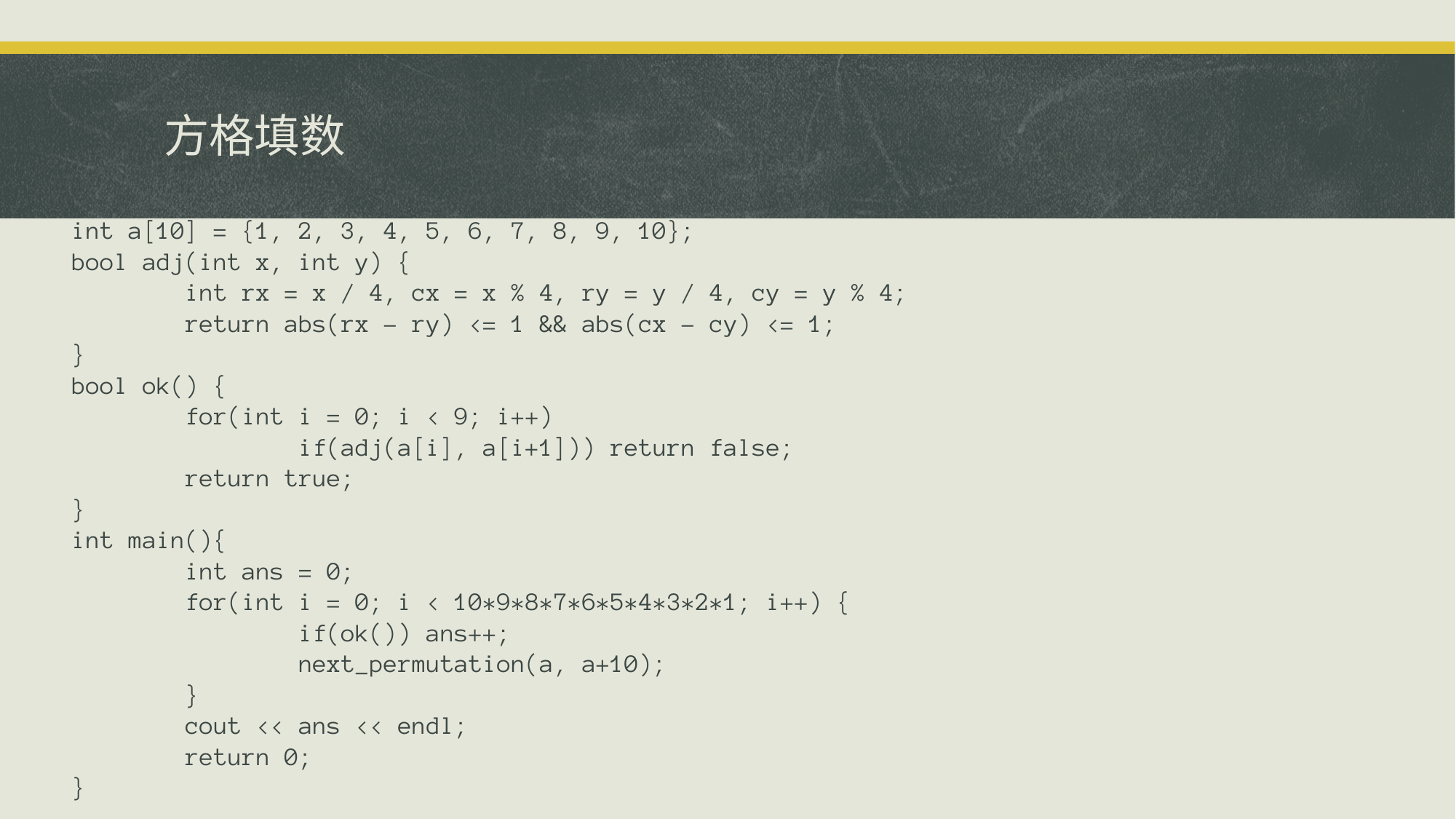

# 方格填数
int a[10] = {1, 2, 3, 4, 5, 6, 7, 8, 9, 10};
bool adj(int x, int y) {
        int rx = x / 4, cx = x % 4, ry = y / 4, cy = y % 4;
        return abs(rx - ry) <= 1 && abs(cx - cy) <= 1;
}
bool ok() {
        for(int i = 0; i < 9; i++)
                if(adj(a[i], a[i+1])) return false;
        return true;
}
int main(){
        int ans = 0;
        for(int i = 0; i < 10*9*8*7*6*5*4*3*2*1; i++) {
                if(ok()) ans++;
                next_permutation(a, a+10);
        }
        cout << ans << endl;
        return 0;
}